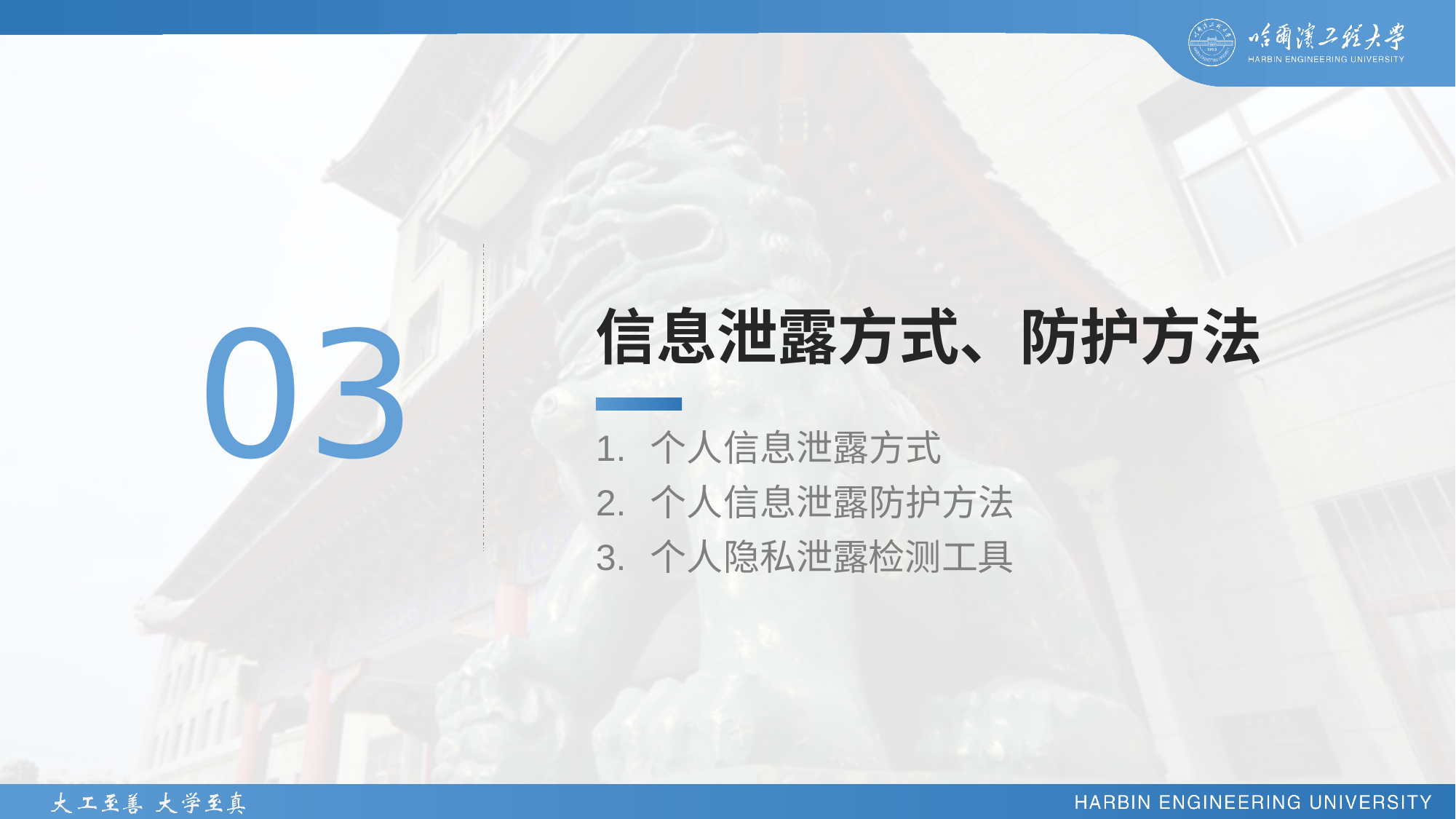

03

信息泄露方式、防护方法

个人信息泄露方式
个人信息泄露防护方法
个人隐私泄露检测工具